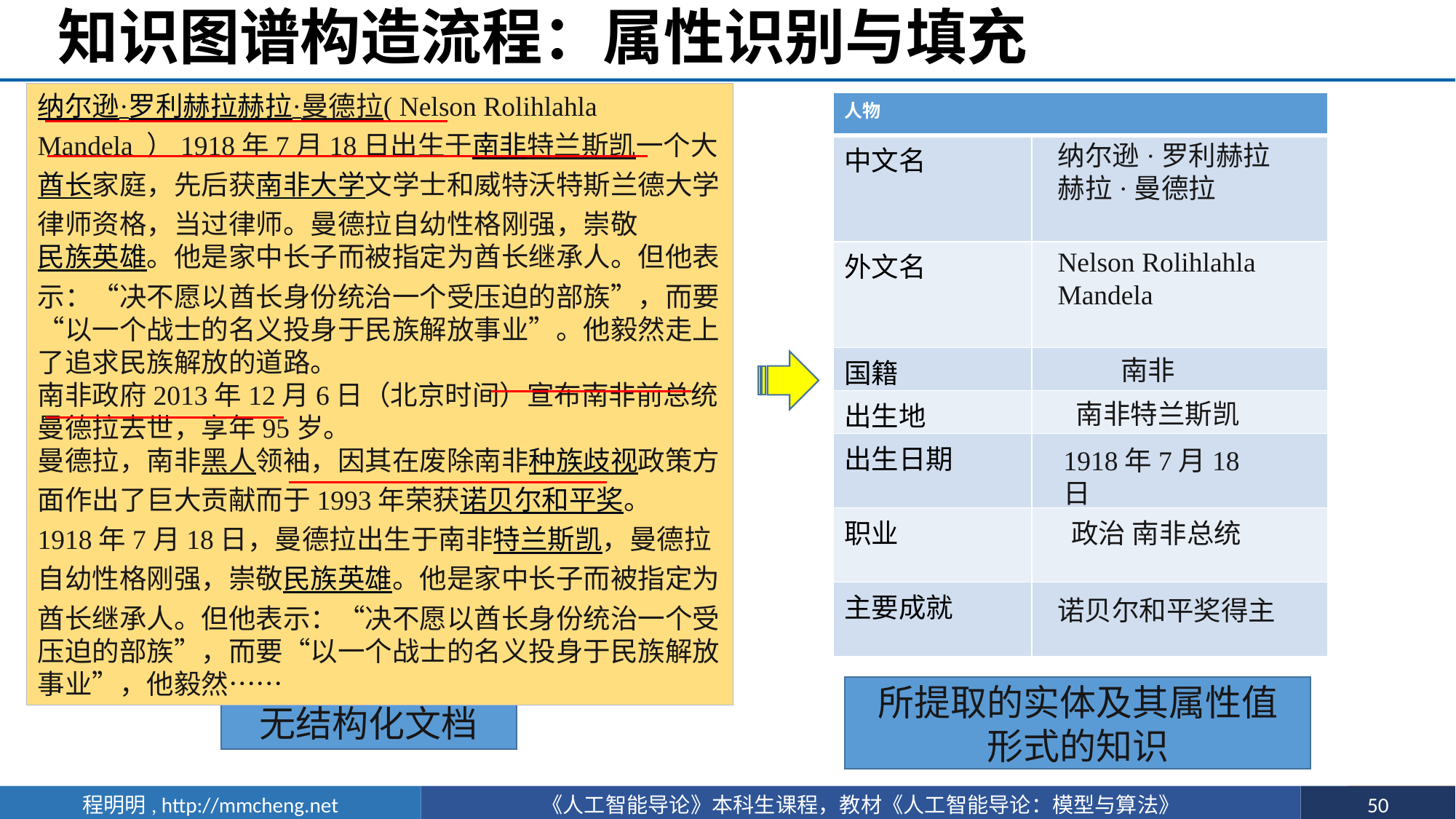

# 知识图谱构造流程：属性识别与填充
纳尔逊·罗利赫拉赫拉·曼德拉( Nelson Rolihlahla Mandela ）1918年7月18日出生于南非特兰斯凯一个大酋长家庭，先后获南非大学文学士和威特沃特斯兰德大学律师资格，当过律师。曼德拉自幼性格刚强，崇敬民族英雄。他是家中长子而被指定为酋长继承人。但他表示：“决不愿以酋长身份统治一个受压迫的部族”，而要“以一个战士的名义投身于民族解放事业”。他毅然走上了追求民族解放的道路。
南非政府2013年12月6日（北京时间）宣布南非前总统曼德拉去世，享年95岁。
曼德拉，南非黑人领袖，因其在废除南非种族歧视政策方面作出了巨大贡献而于1993年荣获诺贝尔和平奖。
1918年7月18日，曼德拉出生于南非特兰斯凯，曼德拉自幼性格刚强，崇敬民族英雄。他是家中长子而被指定为酋长继承人。但他表示：“决不愿以酋长身份统治一个受压迫的部族”，而要“以一个战士的名义投身于民族解放事业”，他毅然……
| 人物 |  |
| --- | --- |
| 中文名 |  |
| 外文名 |  |
| 国籍 |  |
| 出生地 |  |
| 出生日期 |  |
| 职业 |  |
| 主要成就 |  |
纳尔逊·罗利赫拉赫拉·曼德拉
Nelson Rolihlahla Mandela
南非

南非特兰斯凯
1918年7月18日
政治 南非总统
诺贝尔和平奖得主
所提取的实体及其属性值
形式的知识
无结构化文档